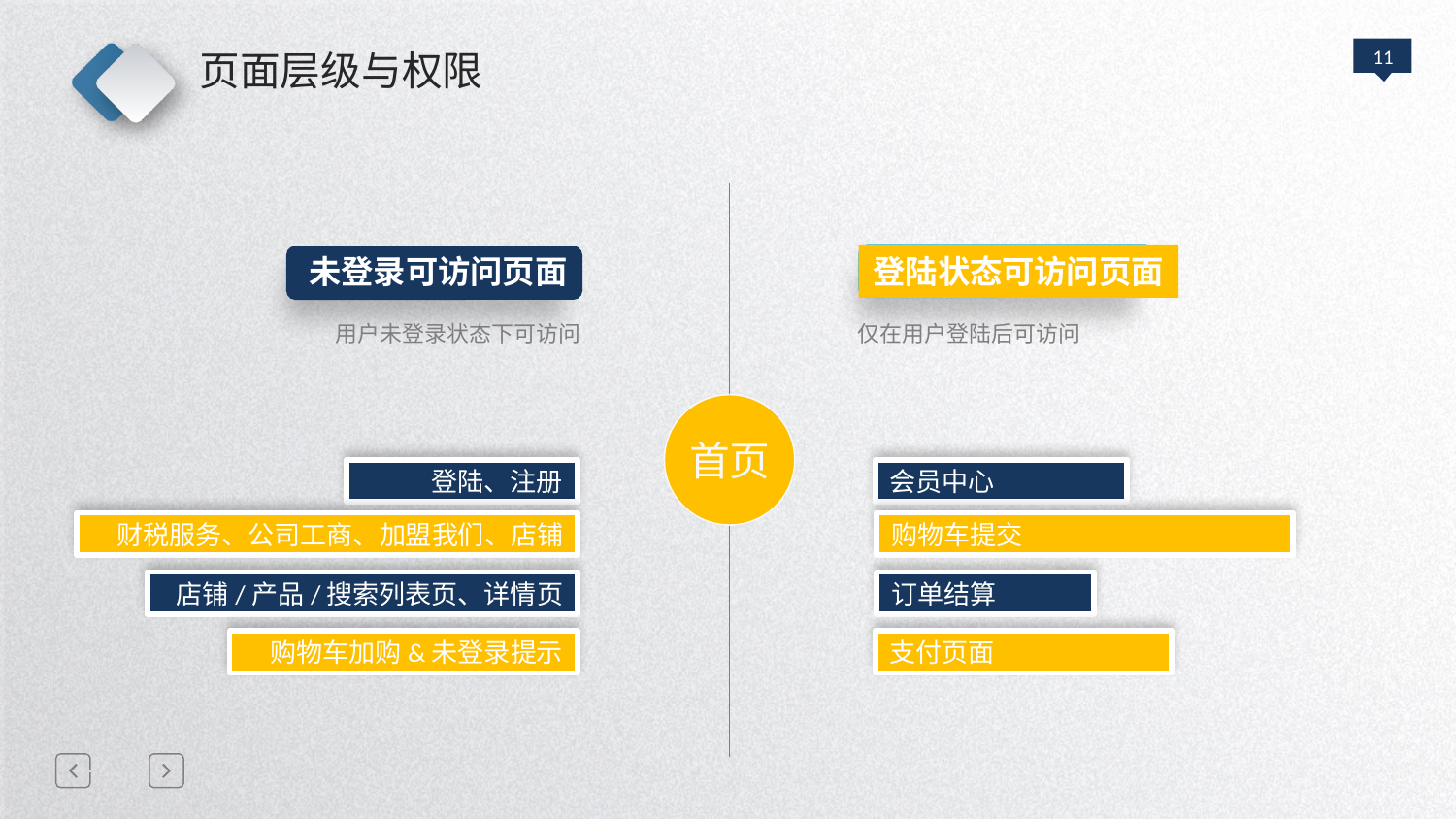

页面层级与权限

未登录可访问页面
登陆状态可访问页面

用户未登录状态下可访问
仅在用户登陆后可访问

首页
登陆、注册
会员中心
购物车提交
财税服务、公司工商、加盟我们、店铺
订单结算
店铺/产品/搜索列表页、详情页
购物车加购&未登录提示
支付页面
延迟符